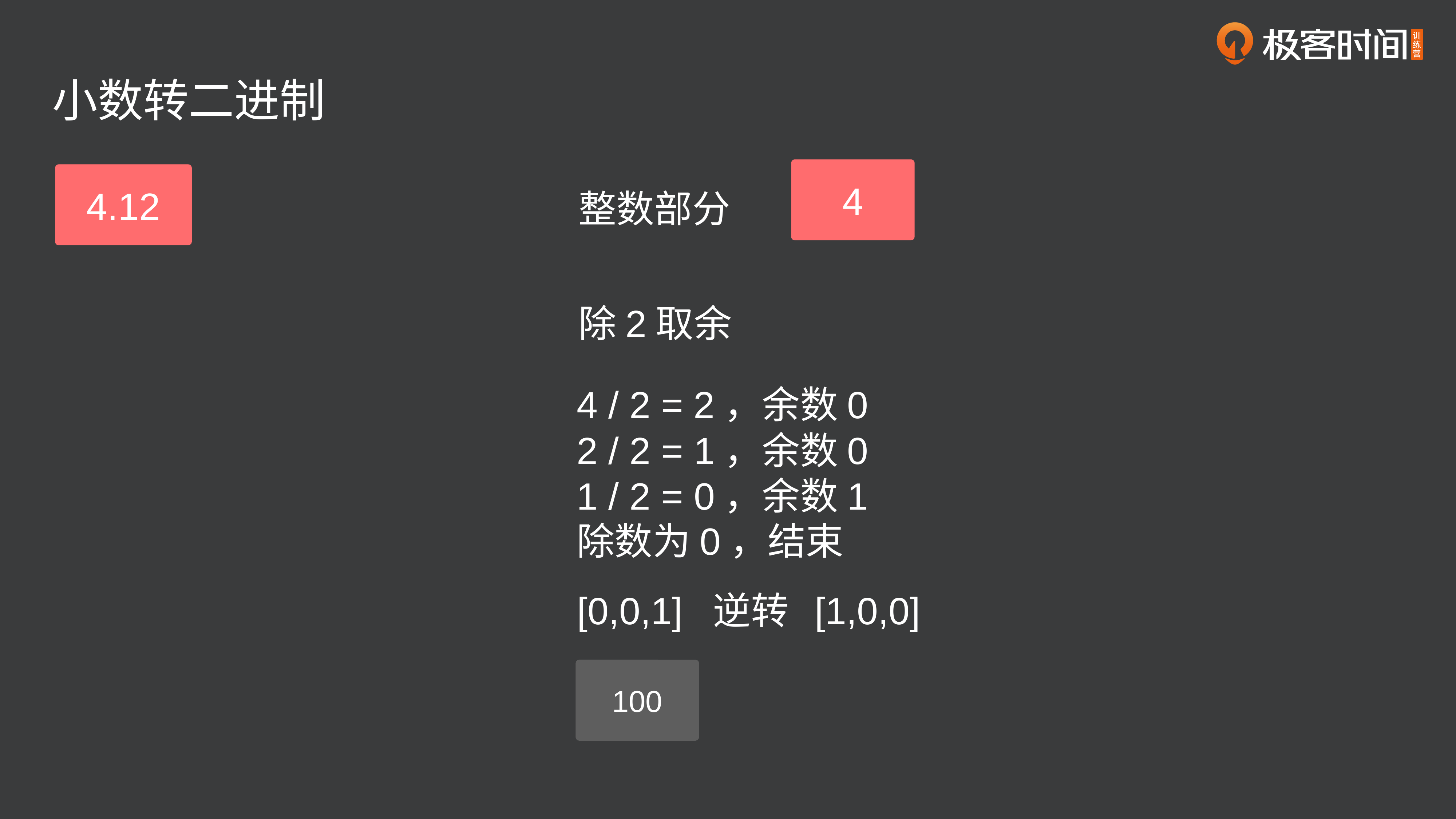

小数转二进制

4
4.12
整数部分
除2取余
4 / 2 = 2，余数0
2 / 2 = 1，余数0
1 / 2 = 0，余数1
除数为0，结束
[0,0,1]  逆转  [1,0,0]
100